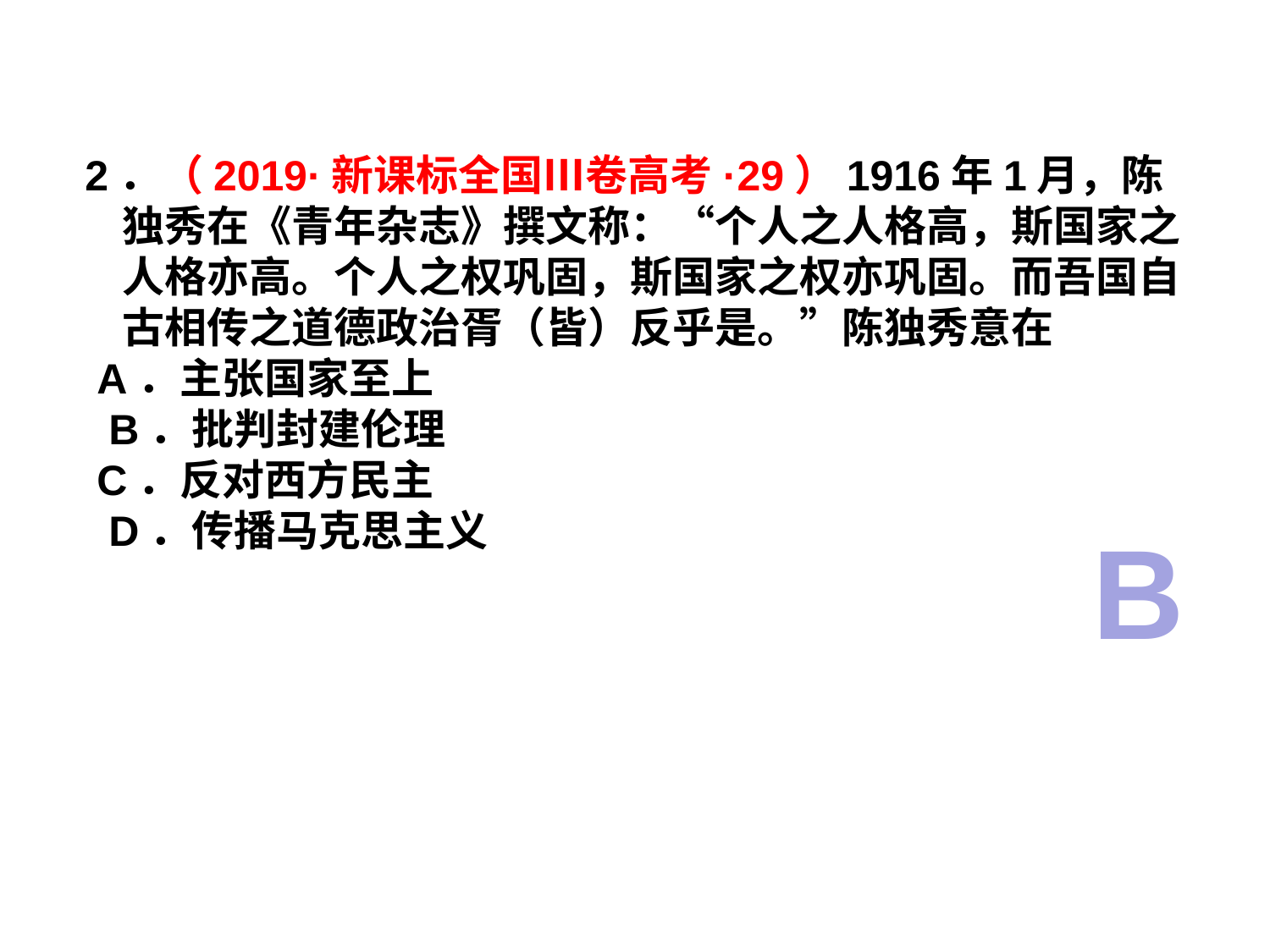

2．（2019·新课标全国Ⅲ卷高考·29）1916年1月，陈独秀在《青年杂志》撰文称：“个人之人格高，斯国家之人格亦高。个人之权巩固，斯国家之权亦巩固。而吾国自古相传之道德政治胥（皆）反乎是。”陈独秀意在
 A．主张国家至上
  B．批判封建伦理
 C．反对西方民主
  D．传播马克思主义
B